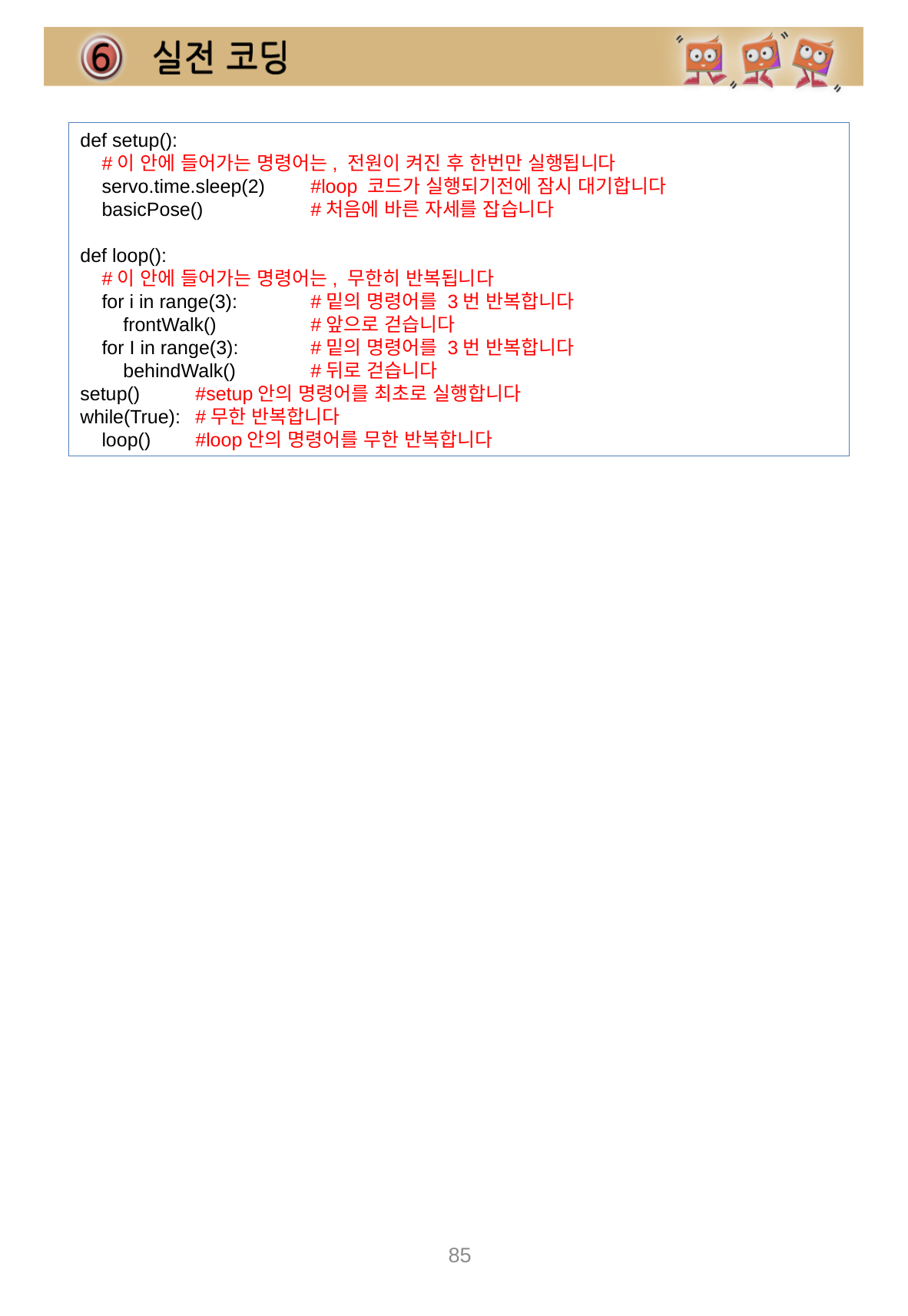

def setup():
    #이 안에 들어가는 명령어는, 전원이 켜진 후 한번만 실행됩니다
    servo.time.sleep(2)	#loop 코드가 실행되기전에 잠시 대기합니다
    basicPose()                	#처음에 바른 자세를 잡습니다

def loop():
    #이 안에 들어가는 명령어는, 무한히 반복됩니다
    for i in range(3):	#밑의 명령어를 3번 반복합니다
        frontWalk()	#앞으로 걷습니다
    for I in range(3):	#밑의 명령어를 3번 반복합니다
        behindWalk()	#뒤로 걷습니다
setup()	#setup안의 명령어를 최초로 실행합니다
while(True):	#무한 반복합니다
    loop()	#loop안의 명령어를 무한 반복합니다
85